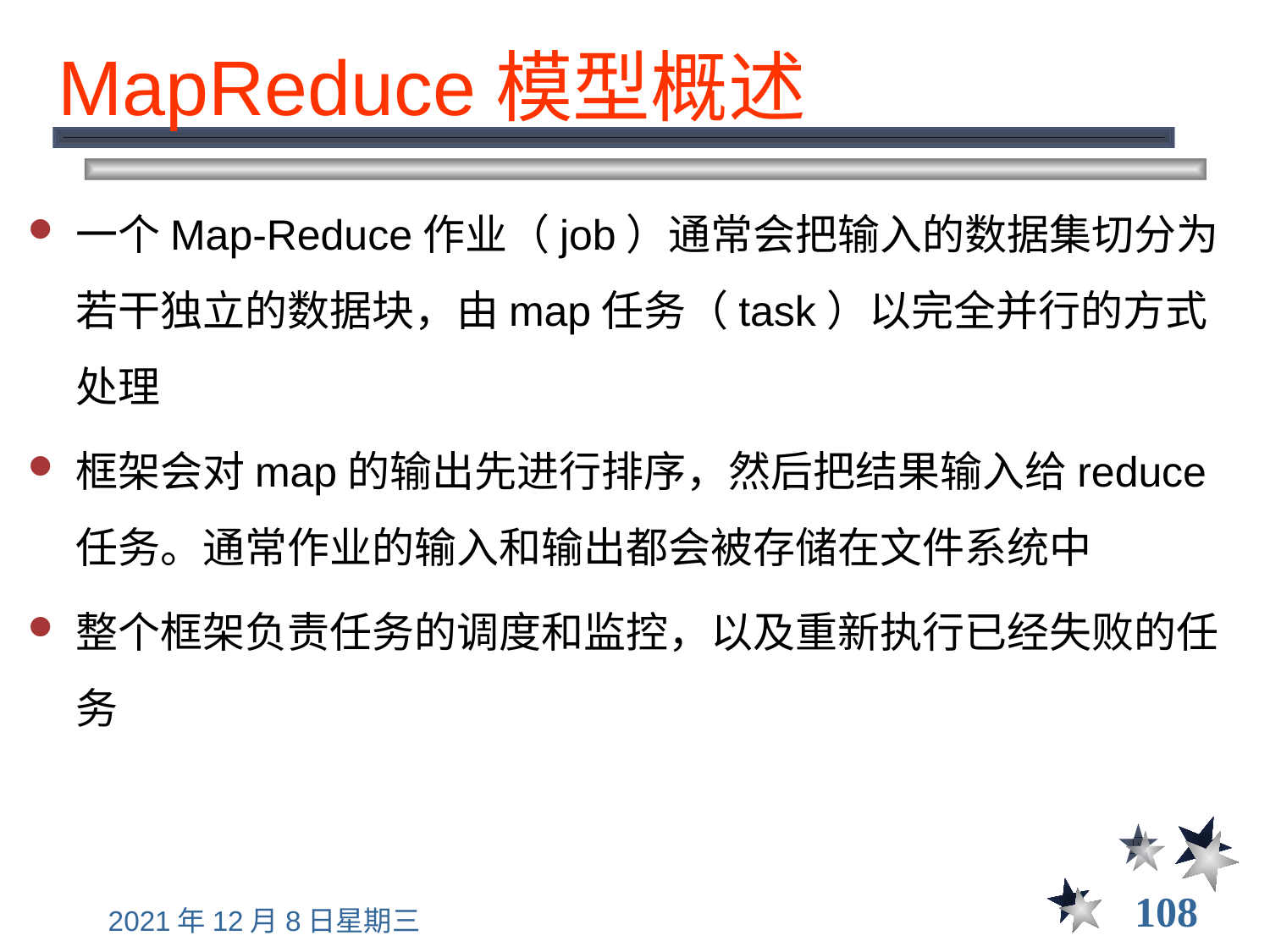

# MapReduce模型概述
一个Map-Reduce作业（job）通常会把输入的数据集切分为若干独立的数据块，由map任务（task）以完全并行的方式处理
框架会对map的输出先进行排序，然后把结果输入给reduce任务。通常作业的输入和输出都会被存储在文件系统中
整个框架负责任务的调度和监控，以及重新执行已经失败的任务
108
2021年12月8日星期三
大数据管理----前言